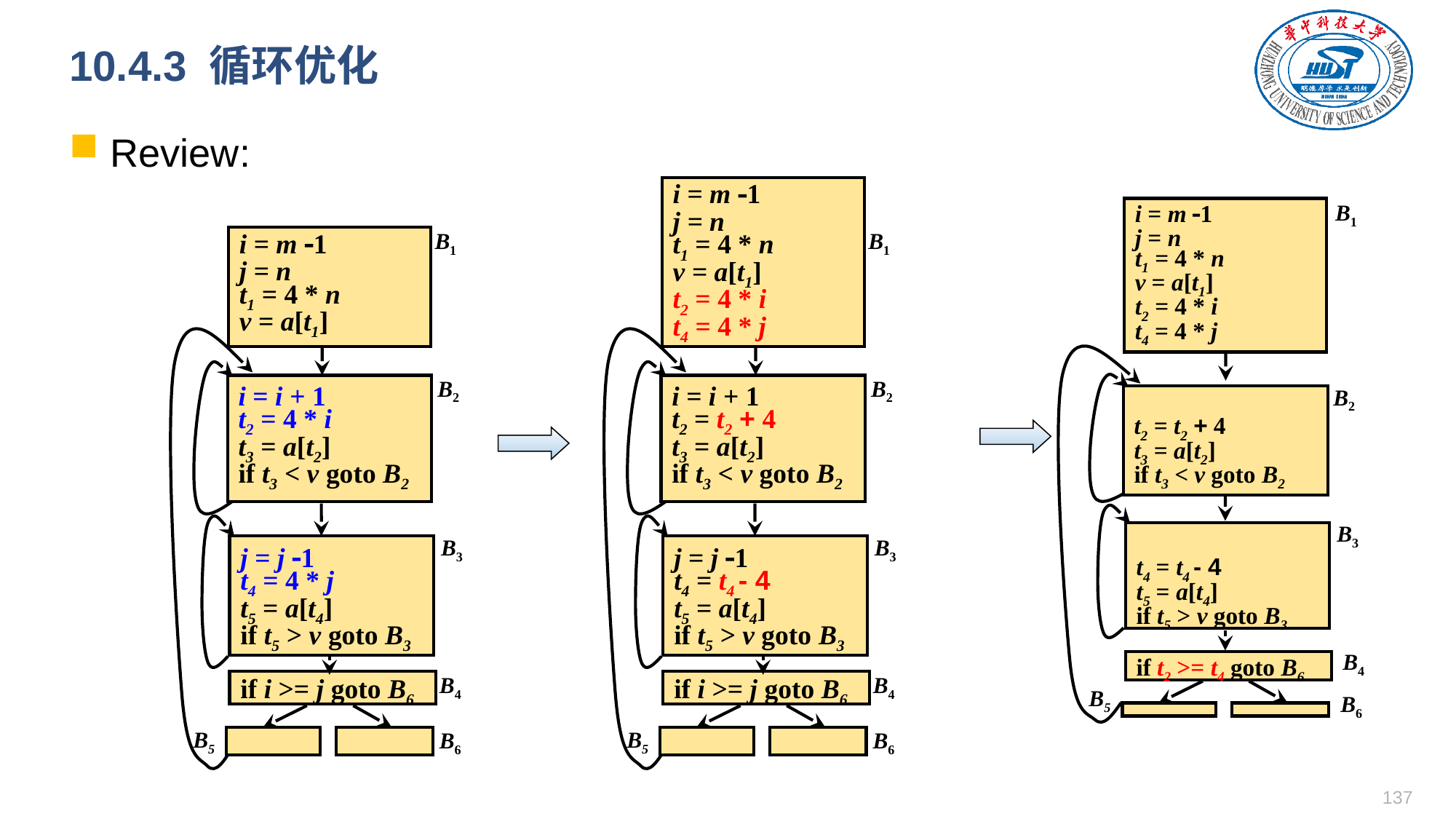

# 10.4.3 循环优化
Review:
i = m −1
j = n
t1 = 4 * n
v = a[t1]
t2 = 4 * i
t4 = 4 * j
i = m −1
j = n
t1 = 4 * n
v = a[t1]
t2 = 4 * i
t4 = 4 * j
B1

B2

t2 = t2 + 4
t3 = a[t2]
if t3 < v goto B2

B3

t4 = t4 - 4
t5 = a[t4]
if t5 > v goto B3

B4
if t2 >= t4 goto B6
B5

B6

B1
i = m −1
j = n
t1 = 4 * n
v = a[t1]

B2
i = i + 1
t2 = 4 * i
t3 = a[t2]
if t3 < v goto B2

B3
j = j −1
t4 = 4 * j
t5 = a[t4]
if t5 > v goto B3

B4
if i >= j goto B6

B6
B5

B1

B2
i = i + 1
t2 = t2 + 4
t3 = a[t2]
if t3 < v goto B2

B3
j = j −1
t4 = t4 - 4
t5 = a[t4]
if t5 > v goto B3

B4
if i >= j goto B6

B6
B5

137